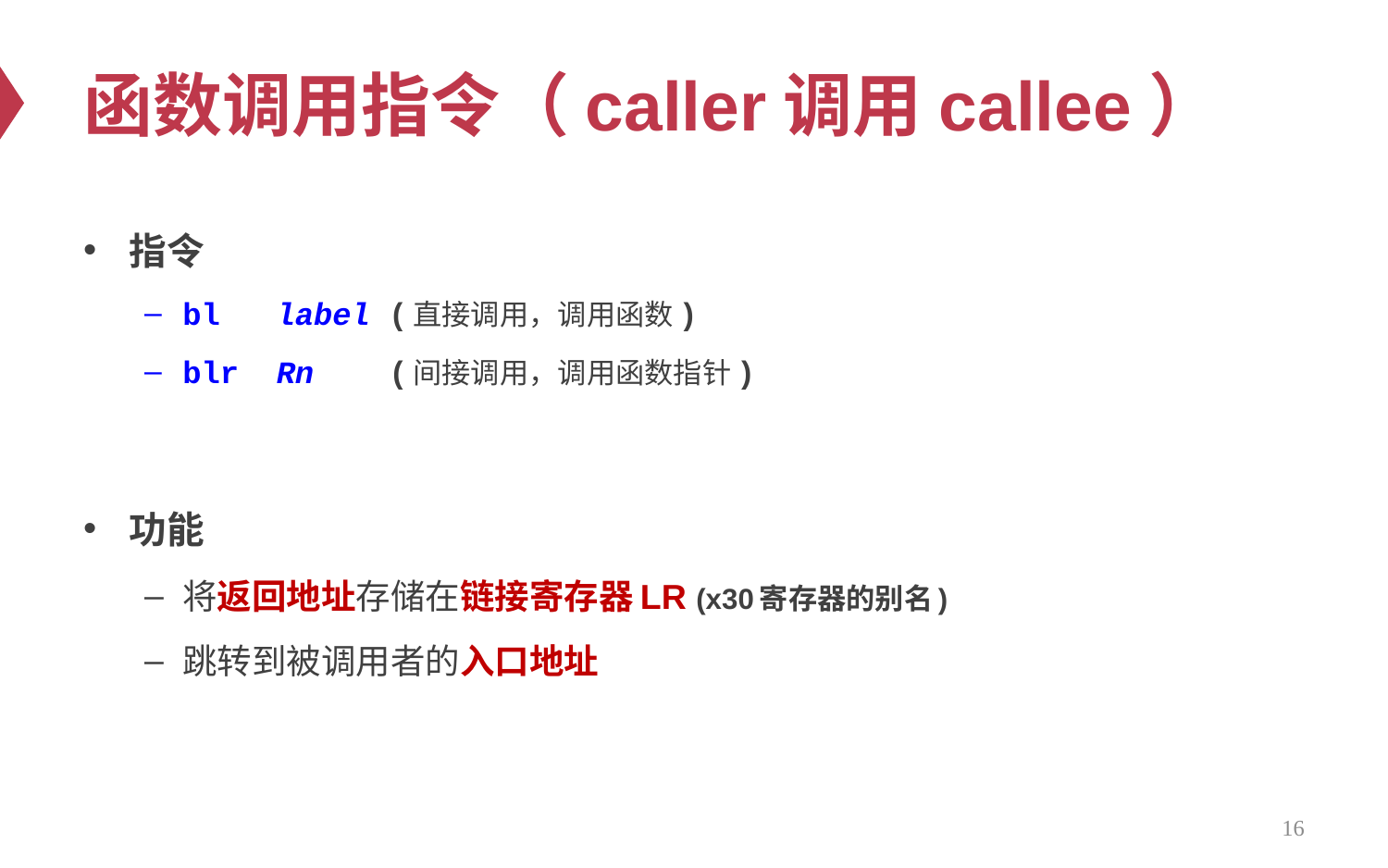

# 函数调用指令（caller调用callee）
指令
bl   label (直接调用，调用函数)
blr  Rn    (间接调用，调用函数指针)

功能
将返回地址存储在链接寄存器LR (x30寄存器的别名)
跳转到被调用者的入口地址

16